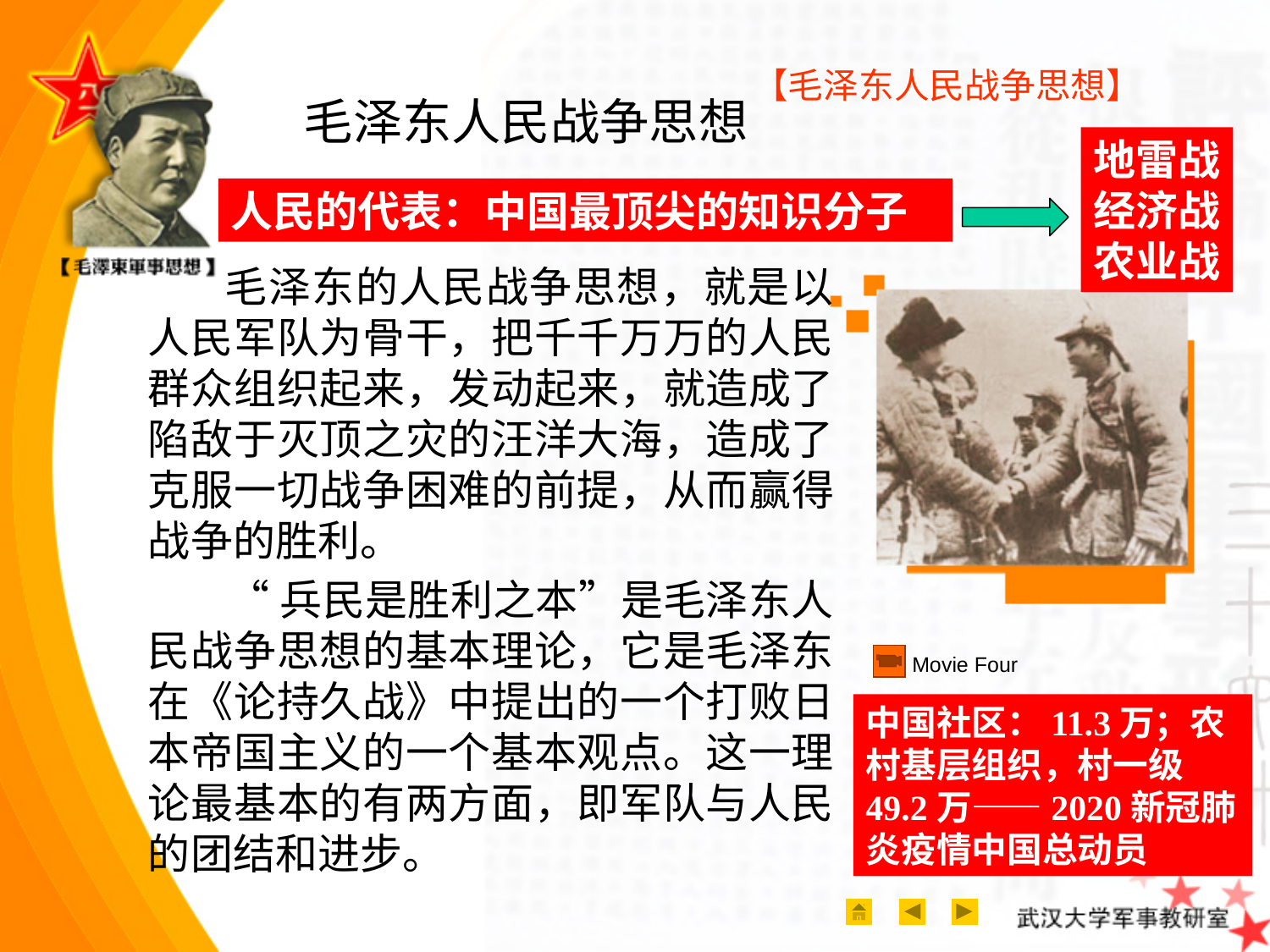

# 毛泽东人民战争思想
【毛泽东人民战争思想】
地雷战
经济战
农业战
人民的代表：中国最顶尖的知识分子

        毛泽东的人民战争思想，就是以人民军队为骨干，把千千万万的人民群众组织起来，发动起来，就造成了陷敌于灭顶之灾的汪洋大海，造成了克服一切战争困难的前提，从而赢得战争的胜利。
        “兵民是胜利之本”是毛泽东人民战争思想的基本理论，它是毛泽东在《论持久战》中提出的一个打败日本帝国主义的一个基本观点。这一理论最基本的有两方面，即军队与人民的团结和进步。

Movie Four
中国社区：11.3万；农村基层组织，村一级49.2万——2020新冠肺炎疫情中国总动员